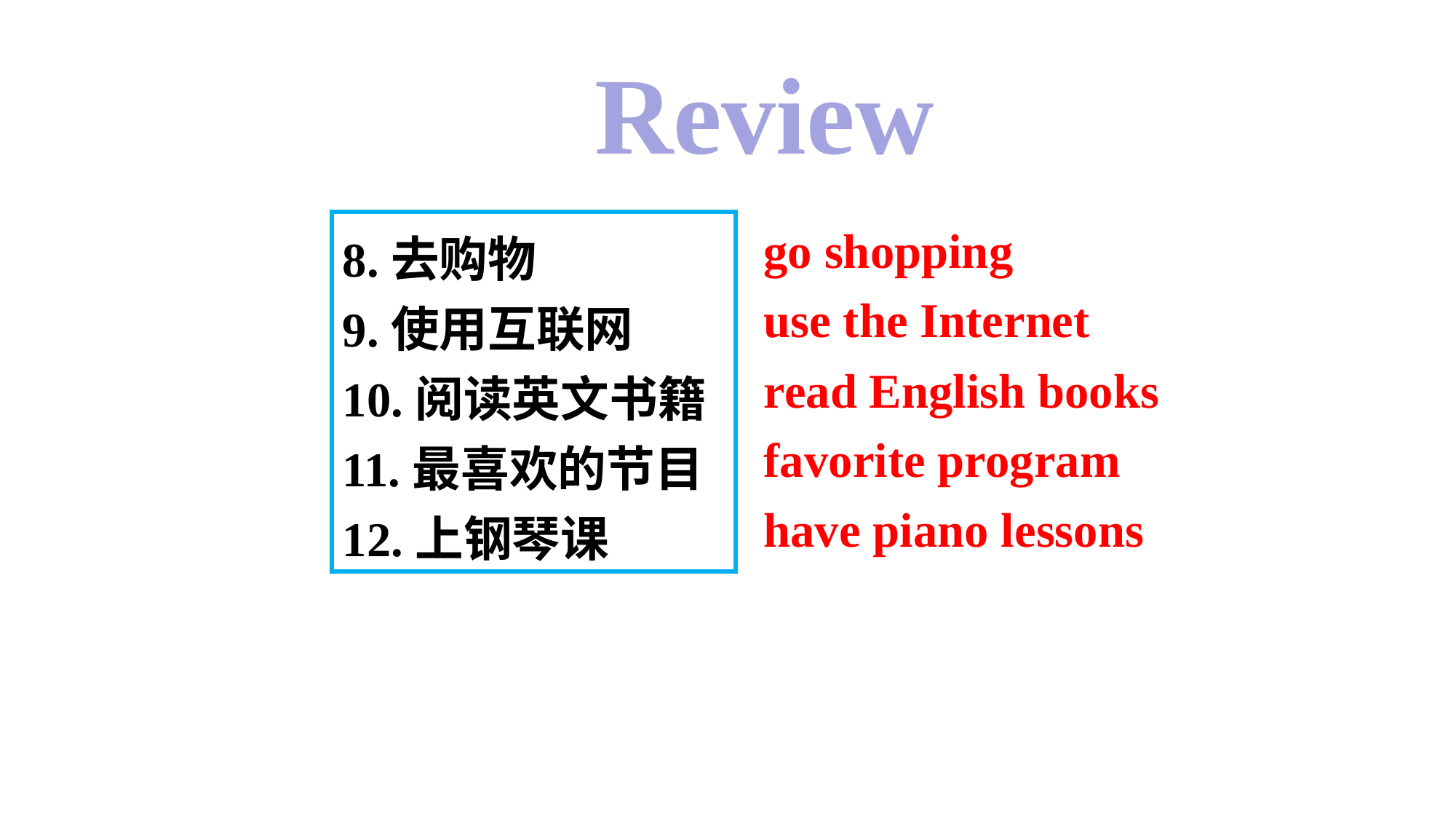

Review
go shopping
use the Internet
read English books
favorite program
have piano lessons
8.去购物
9.使用互联网
10.阅读英文书籍
11.最喜欢的节目
12.上钢琴课